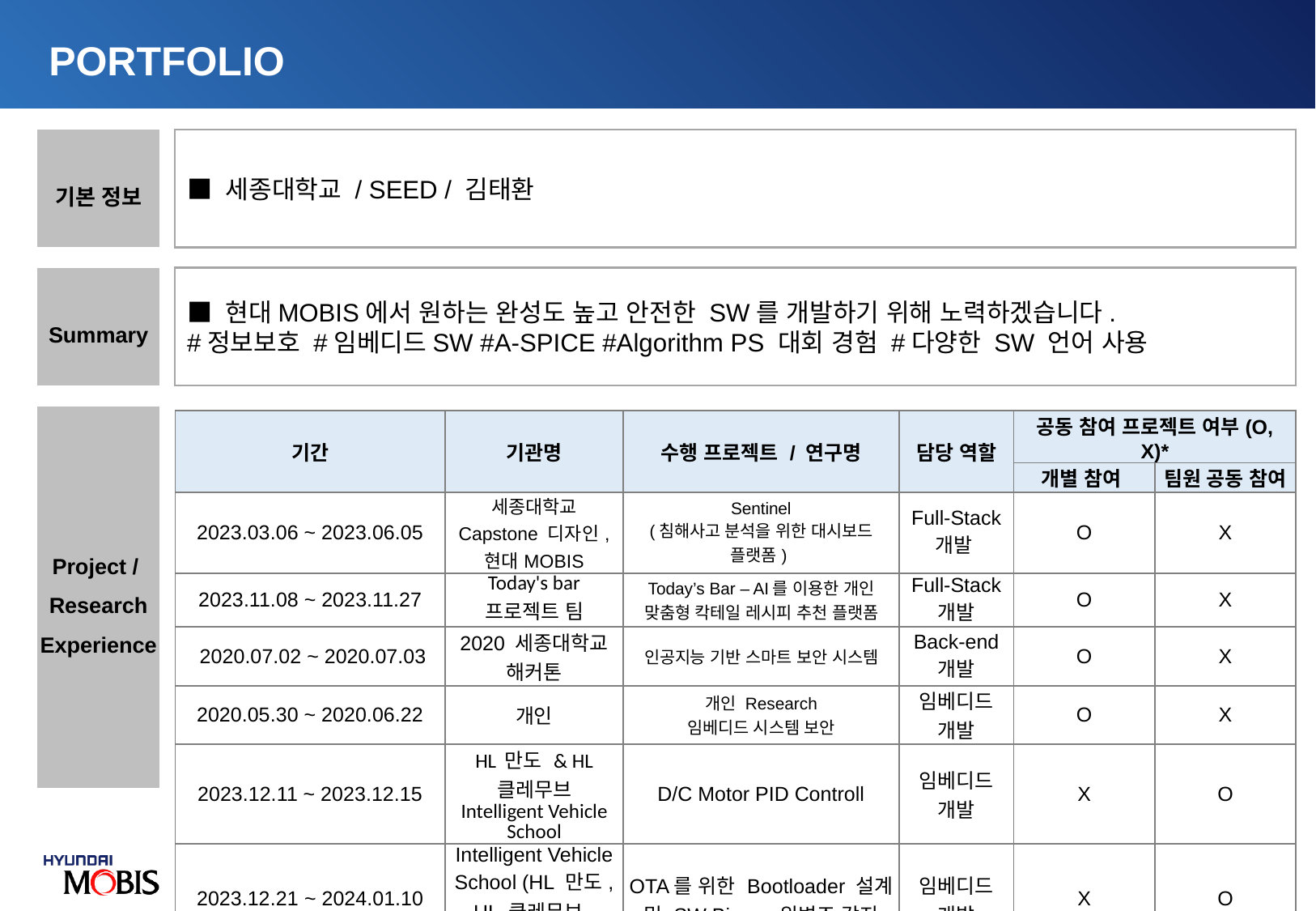

PORTFOLIO
기본 정보
■ 세종대학교 / SEED / 김태환
Summary
■ 현대MOBIS에서 원하는 완성도 높고 안전한 SW를 개발하기 위해 노력하겠습니다.
#정보보호 #임베디드SW #A-SPICE #Algorithm PS 대회 경험 #다양한 SW 언어 사용
Project /
Research
Experience
| 기간 | 기관명 | 수행 프로젝트 / 연구명 | 담당 역할 | 공동 참여 프로젝트 여부(O, X)\* |  |
| --- | --- | --- | --- | --- | --- |
|  |  |  |  | 개별 참여 | 팀원 공동 참여 |
| 2023.03.06 ~ 2023.06.05 | 세종대학교 Capstone 디자인, 현대MOBIS | Sentinel (침해사고 분석을 위한 대시보드 플랫폼) | Full-Stack 개발 | O | X |
| 2023.11.08 ~ 2023.11.27 | Today's bar 프로젝트 팀 | Today’s Bar – AI를 이용한 개인 맞춤형 칵테일 레시피 추천 플랫폼 | Full-Stack 개발 | O | X |
| 2020.07.02 ~ 2020.07.03 | 2020 세종대학교 해커톤 | 인공지능 기반 스마트 보안 시스템 | Back-end 개발 | O | X |
| 2020.05.30 ~ 2020.06.22 | 개인 | 개인 Research 임베디드 시스템 보안 | 임베디드 개발 | O | X |
| 2023.12.11 ~ 2023.12.15 | HL 만도 & HL 클레무브 Intelligent Vehicle School | D/C Motor PID Controll | 임베디드 개발 | X | O |
| 2023.12.21 ~ 2024.01.10 | Intelligent Vehicle School (HL 만도, HL 클레무브, 현대 NGV) | OTA를 위한 Bootloader 설계 및 SW Binary 위변조 감지 | 임베디드 개발 | X | O |